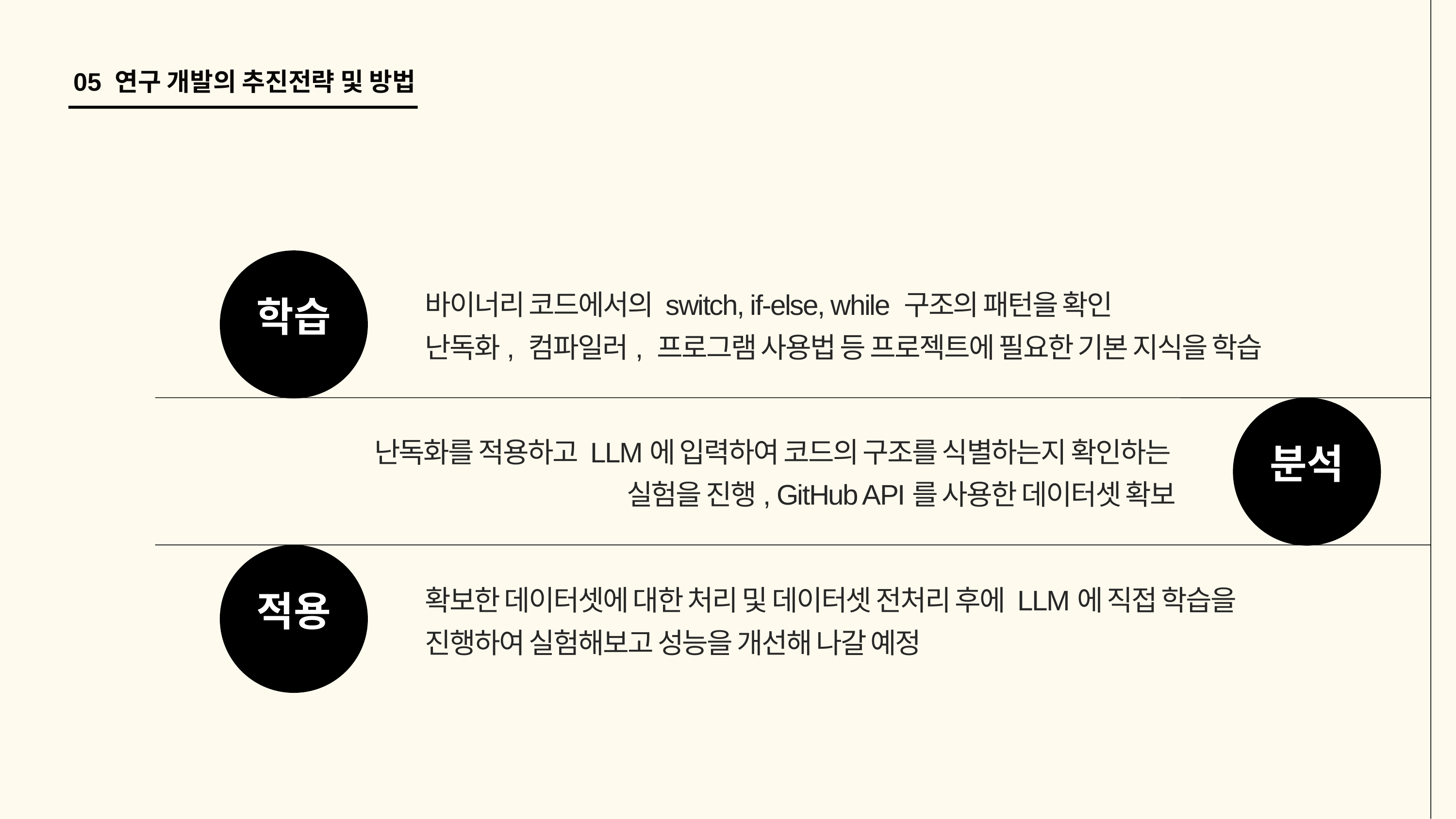

05 연구 개발의 추진전략 및 방법

학습
바이너리 코드에서의 switch, if-else, while 구조의 패턴을 확인
난독화, 컴파일러, 프로그램 사용법 등 프로젝트에 필요한 기본 지식을 학습

분석
난독화를 적용하고 LLM에 입력하여 코드의 구조를 식별하는지 확인하는
실험을 진행, GitHub API를 사용한 데이터셋 확보

적용
확보한 데이터셋에 대한 처리 및 데이터셋 전처리 후에 LLM에 직접 학습을 진행하여 실험해보고 성능을 개선해 나갈 예정